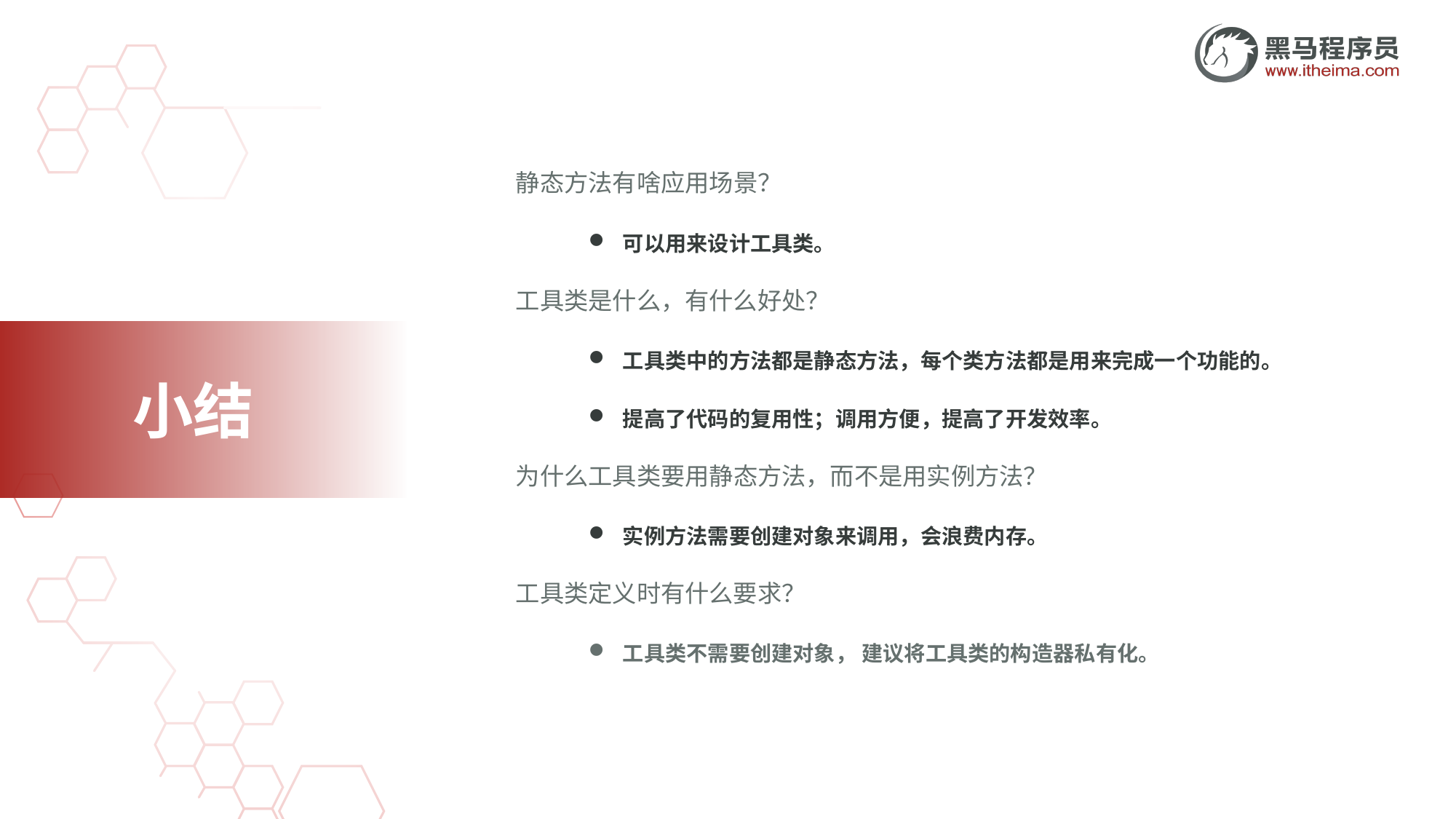

静态方法有啥应用场景？
可以用来设计工具类。
工具类是什么，有什么好处？
工具类中的方法都是静态方法，每个类方法都是用来完成一个功能的。
提高了代码的复用性；调用方便，提高了开发效率。
为什么工具类要用静态方法，而不是用实例方法？
实例方法需要创建对象来调用，会浪费内存。
工具类定义时有什么要求？
工具类不需要创建对象， 建议将工具类的构造器私有化。